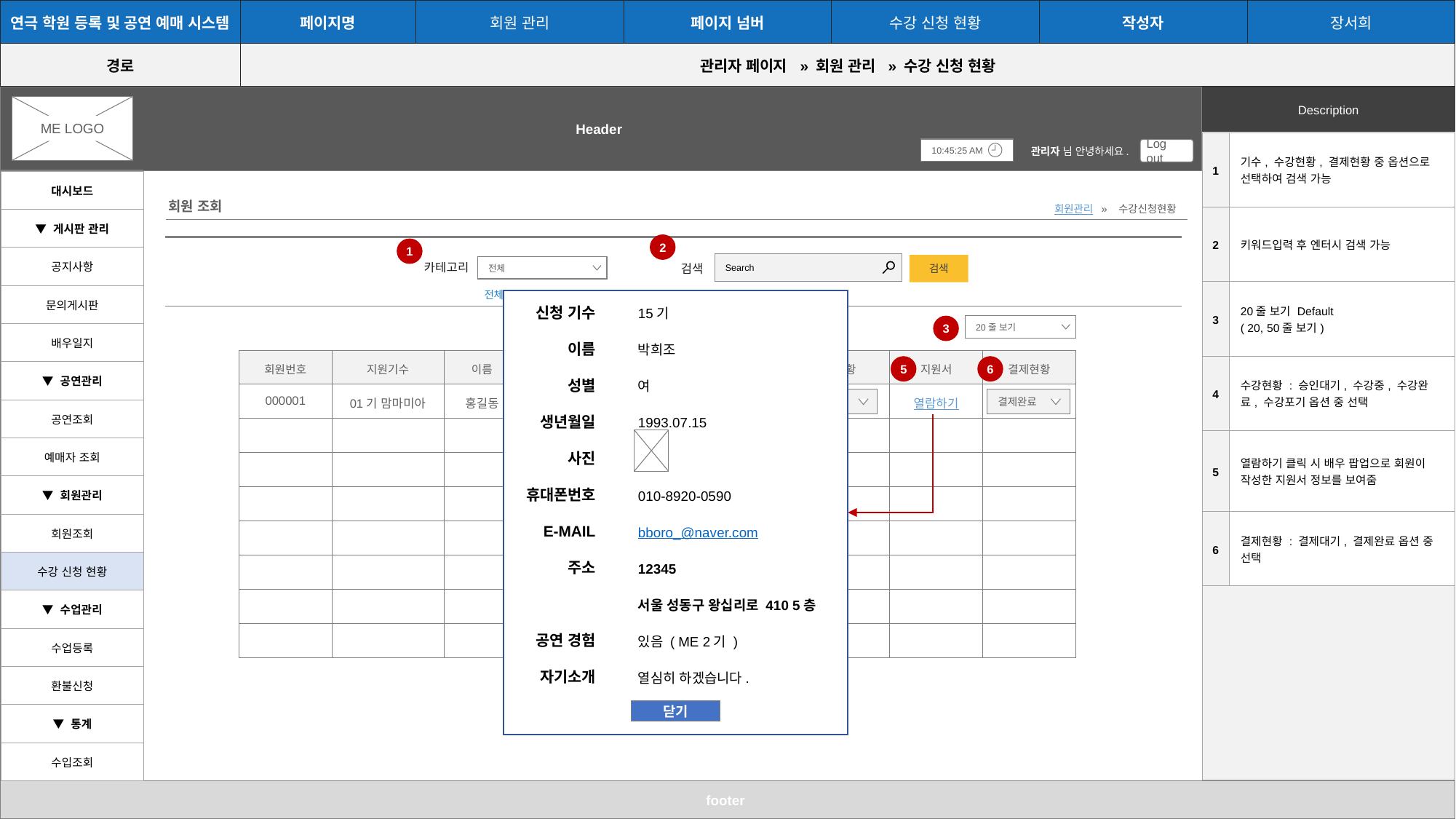

| 연극 학원 등록 및 공연 예매 시스템 | 페이지명 | 회원 관리 | 페이지 넘버 | 수강 신청 현황 | 작성자 | 장서희 |
| --- | --- | --- | --- | --- | --- | --- |
| 경로 | 관리자 페이지  » 회원 관리  » 수강 신청 현황 |  |  |  |  |  |
Header
| Description |
| --- |

ME LOGO
| 1 | 기수, 수강현황, 결제현황 중 옵션으로 선택하여 검색 가능 |
| --- | --- |
| 2 | 키워드입력 후 엔터시 검색 가능 |
| 3 | 20줄 보기 Default ( 20, 50줄 보기) |
| 4 | 수강현황 : 승인대기, 수강중, 수강완료, 수강포기 옵션 중 선택 |
| 5 | 열람하기 클릭 시 배우 팝업으로 회원이 작성한 지원서 정보를 보여줌 |
| 6 | 결제현황 : 결제대기, 결제완료 옵션 중 선택 |
|  |  |
10:45:25 AM

관리자 님 안녕하세요.
Log out

| 대시보드 |
| --- |
| ▼ 게시판 관리 |
| 공지사항 |
| 문의게시판 |
| 배우일지 |
| ▼ 공연관리 |
| 공연조회 |
| 예매자 조회 |
| ▼ 회원관리 |
| 회원조회 |
| 수강 신청 현황 |
| ▼ 수업관리 |
| 수업등록 |
| 환불신청 |
| ▼ 통계 |
| 수입조회 |
회원 조회
회원관리  »   수강신청현황
2
1
Search

검색
카테고리
전체

검색
15기
박희조
여
1993.07.15

010-8920-0590
bboro_@naver.com
12345
서울 성동구 왕십리로 410 5층
있음 ( ME 2기 )
열심히 하겠습니다.
신청 기수
이름
성별
생년월일
사진
휴대폰번호
E-MAIL
주소

공연 경험
자기소개

닫기
전체 | 제목 | 작성자 등등
20줄 보기

3
| 회원번호 | 지원기수 | 이름 | 나이 | 성별 | 휴대폰번호 | 수강현황 | 지원서 | 결제현황 |
| --- | --- | --- | --- | --- | --- | --- | --- | --- |
| 000001 | 01기 맘마미아 | 홍길동 | 27 | 남 | 010-1234-1234 |  | 열람하기 |  |
|  |  |  |  |  |  |  |  |  |
|  |  |  |  |  |  |  |  |  |
|  |  |  |  |  |  |  |  |  |
|  |  |  |  |  |  |  |  |  |
|  |  |  |  |  |  |  |  |  |
|  |  |  |  |  |  |  |  |  |
|  |  |  |  |  |  |  |  |  |
4
5
6
승인대기

결제완료

<   1   2   3   4   …   9   10   >
footer